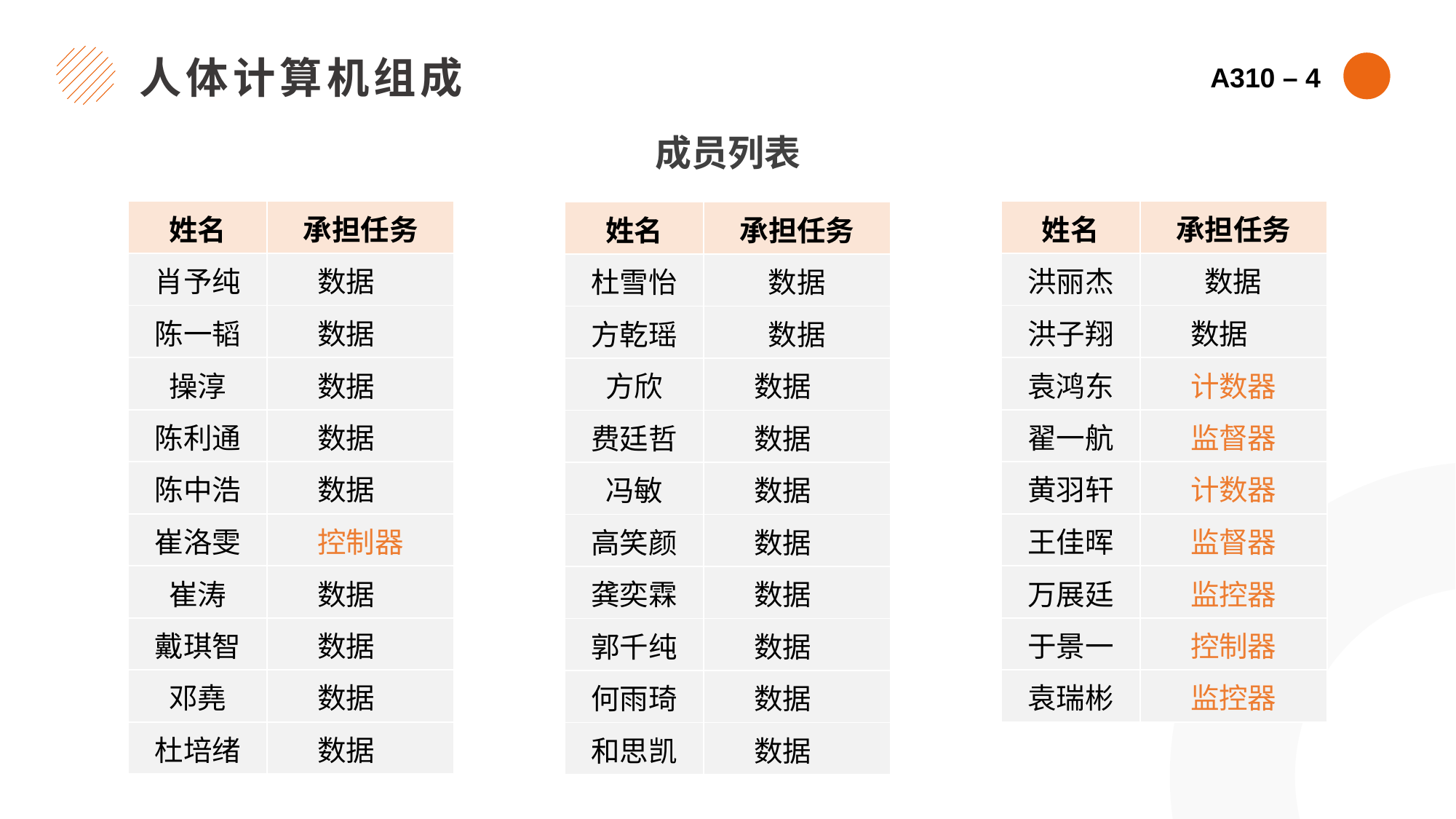

人体计算机组成

A310 – 4
成员列表
| 姓名 | 承担任务 |
| --- | --- |
| 肖予纯 | 数据 |
| 陈一韬 | 数据 |
| 操淳 | 数据 |
| 陈利通 | 数据 |
| 陈中浩 | 数据 |
| 崔洛雯 | 控制器 |
| 崔涛 | 数据 |
| 戴琪智 | 数据 |
| 邓堯 | 数据 |
| 杜培绪 | 数据 |
| 姓名 | 承担任务 |
| --- | --- |
| 洪丽杰 | 数据 |
| 洪子翔 | 数据 |
| 袁鸿东 | 计数器 |
| 翟一航 | 监督器 |
| 黄羽轩 | 计数器 |
| 王佳晖 | 监督器 |
| 万展廷 | 监控器 |
| 于景一 | 控制器 |
| 袁瑞彬 | 监控器 |
| 姓名 | 承担任务 |
| --- | --- |
| 杜雪怡 | 数据 |
| 方乾瑶 | 数据 |
| 方欣 | 数据 |
| 费廷哲 | 数据 |
| 冯敏 | 数据 |
| 高笑颜 | 数据 |
| 龚奕霖 | 数据 |
| 郭千纯 | 数据 |
| 何雨琦 | 数据 |
| 和思凯 | 数据 |